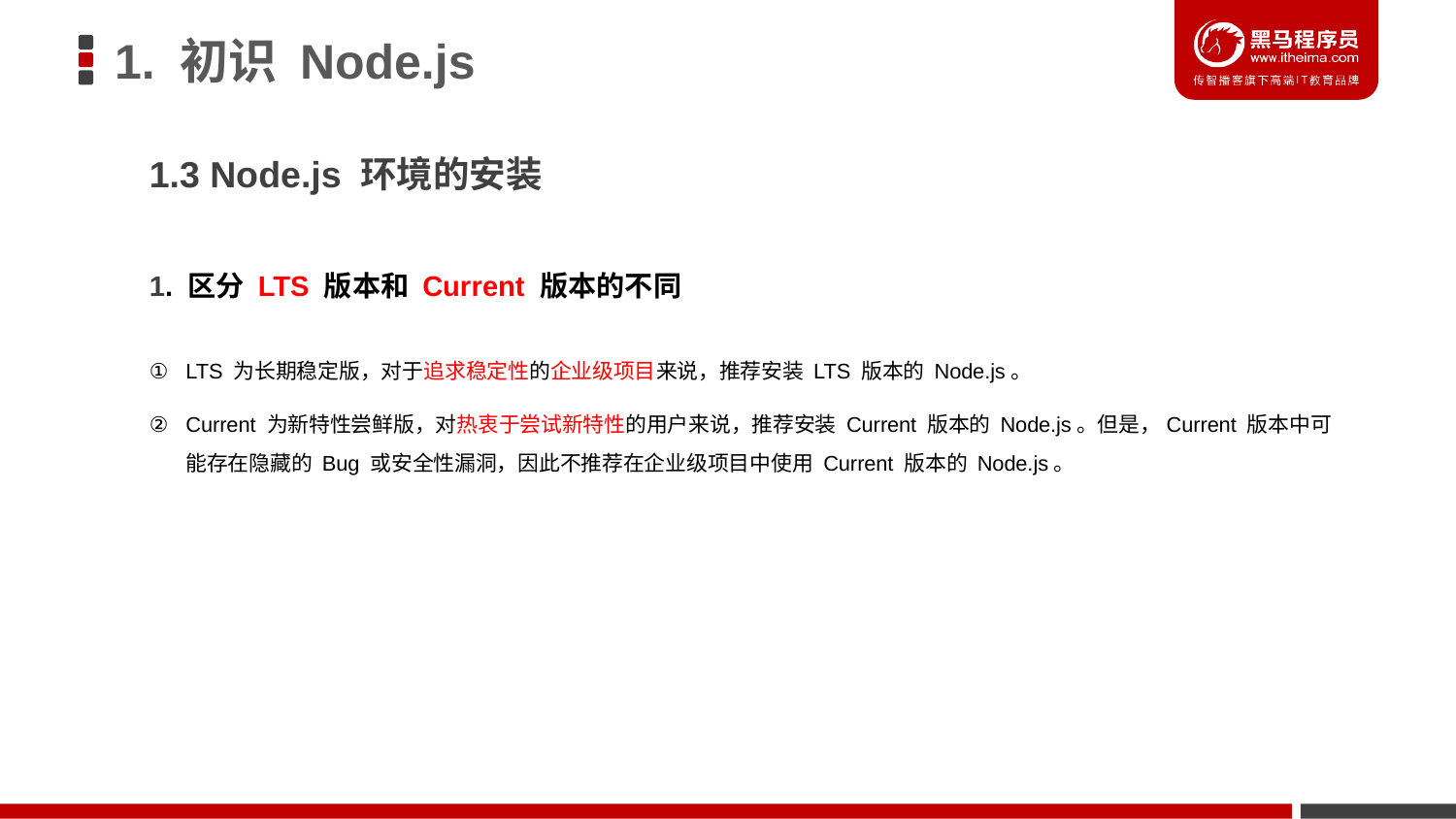

# 1. 初识 Node.js
1.3 Node.js 环境的安装
1. 区分 LTS 版本和 Current 版本的不同
LTS 为长期稳定版，对于追求稳定性的企业级项目来说，推荐安装 LTS 版本的 Node.js。
Current 为新特性尝鲜版，对热衷于尝试新特性的用户来说，推荐安装 Current 版本的 Node.js。但是，Current 版本中可能存在隐藏的 Bug 或安全性漏洞，因此不推荐在企业级项目中使用 Current 版本的 Node.js。